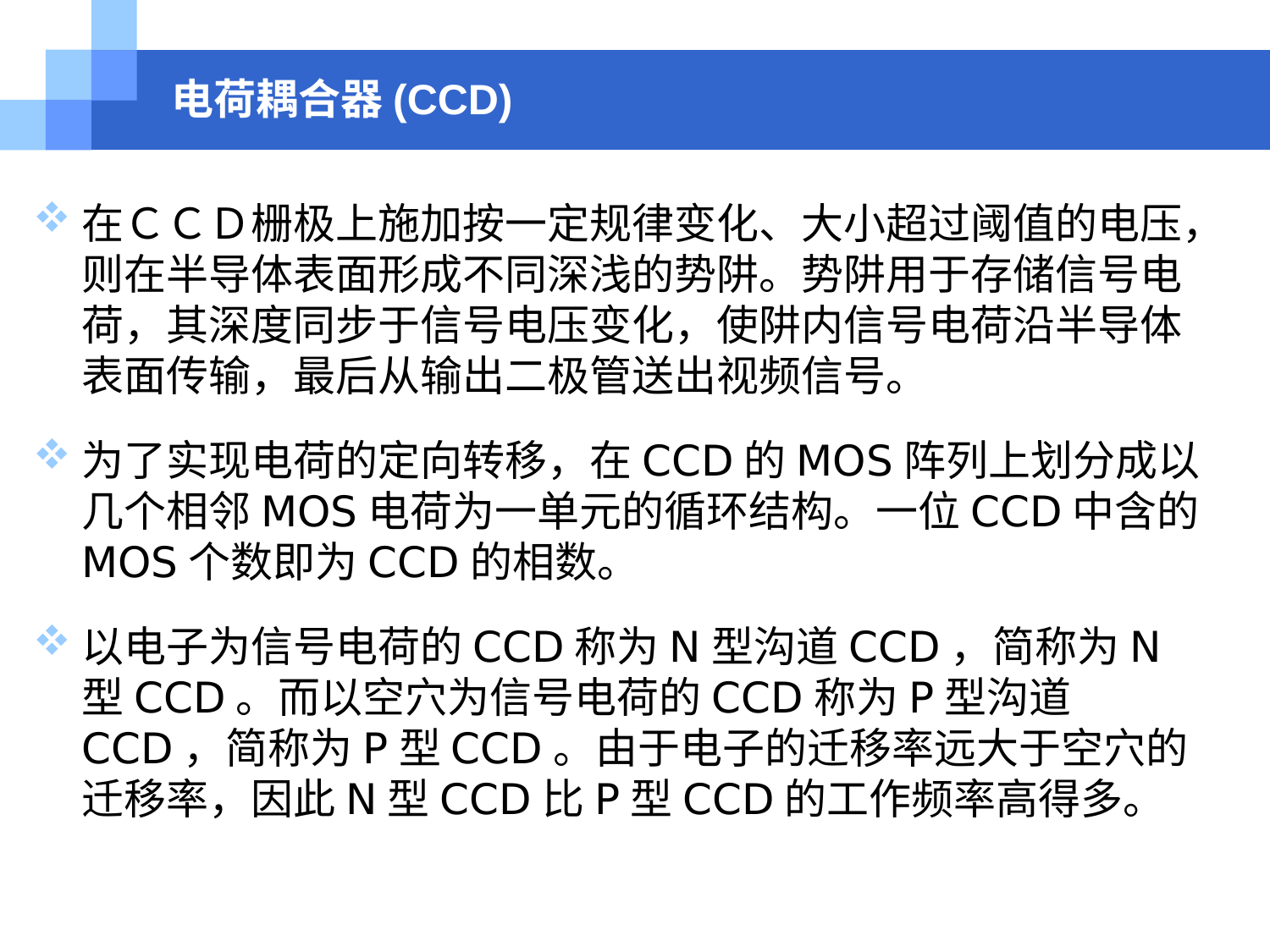

电荷耦合器(CCD)
在ＣＣＤ栅极上施加按一定规律变化、大小超过阈值的电压，则在半导体表面形成不同深浅的势阱。势阱用于存储信号电荷，其深度同步于信号电压变化，使阱内信号电荷沿半导体表面传输，最后从输出二极管送出视频信号。
为了实现电荷的定向转移，在CCD的MOS阵列上划分成以几个相邻MOS电荷为一单元的循环结构。一位CCD中含的MOS个数即为CCD的相数。
以电子为信号电荷的CCD称为N型沟道CCD，简称为N型CCD。而以空穴为信号电荷的CCD称为P型沟道CCD，简称为P型CCD。由于电子的迁移率远大于空穴的迁移率，因此N型CCD比P型CCD的工作频率高得多。